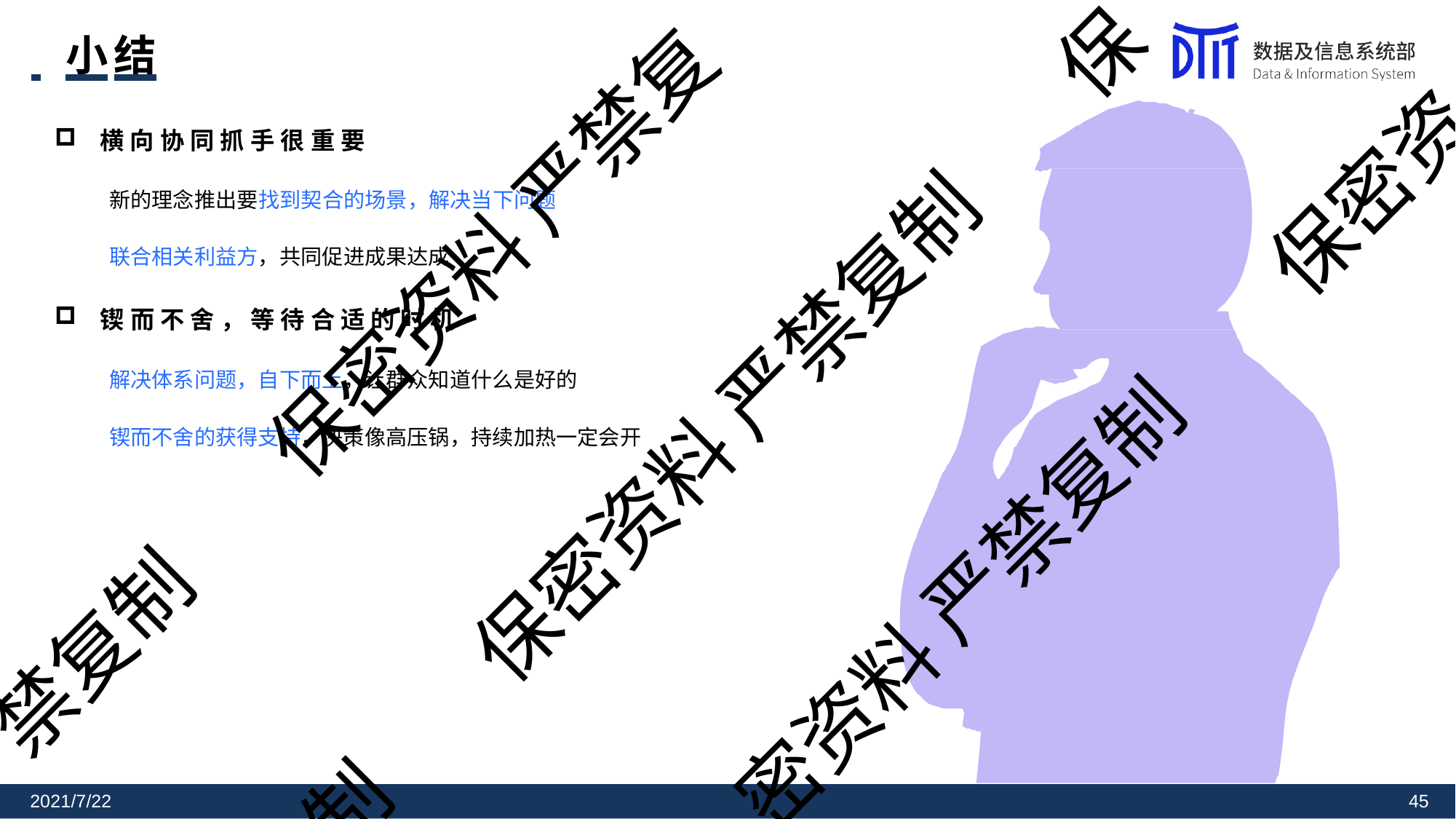

保
 	小结
横向协同抓手很重 要

保密资
新的理念推出要找到契合的场景，解决当下问题

联合相关利益方，共同促进成果达成

锲而不舍，等待合 适 的时 机

解决体系问题，自下而上，让群众知道什么是好的

锲而不舍的获得支持，决策像高压锅，持续加热一定会开
保密资料 严禁复
保密资料 严禁复制
密资料 严禁复制
禁复制
制
45
2021/7/22